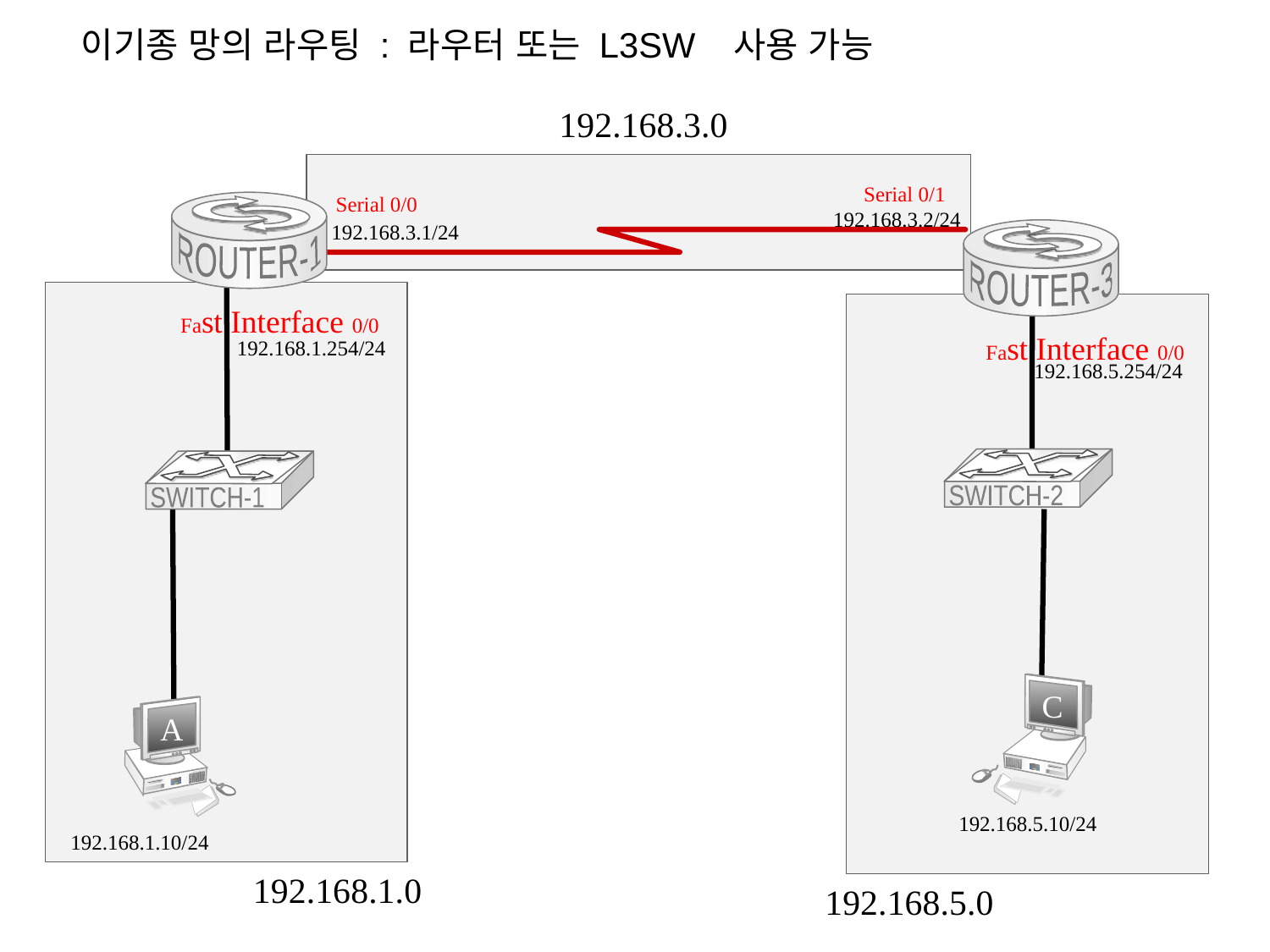

이기종 망의 라우팅 : 라우터 또는 L3SW   사용 가능
192.168.3.0

Serial 0/1
Serial 0/0

ROUTER-1
192.168.3.2/24
192.168.3.1/24

ROUTER-3

Fast Interface 0/0
Fast Interface 0/0
192.168.1.254/24
192.168.5.254/24

SWITCH-2

SWITCH-1

C

192.168.5.10/24

A

192.168.1.10/24
192.168.1.0
192.168.5.0